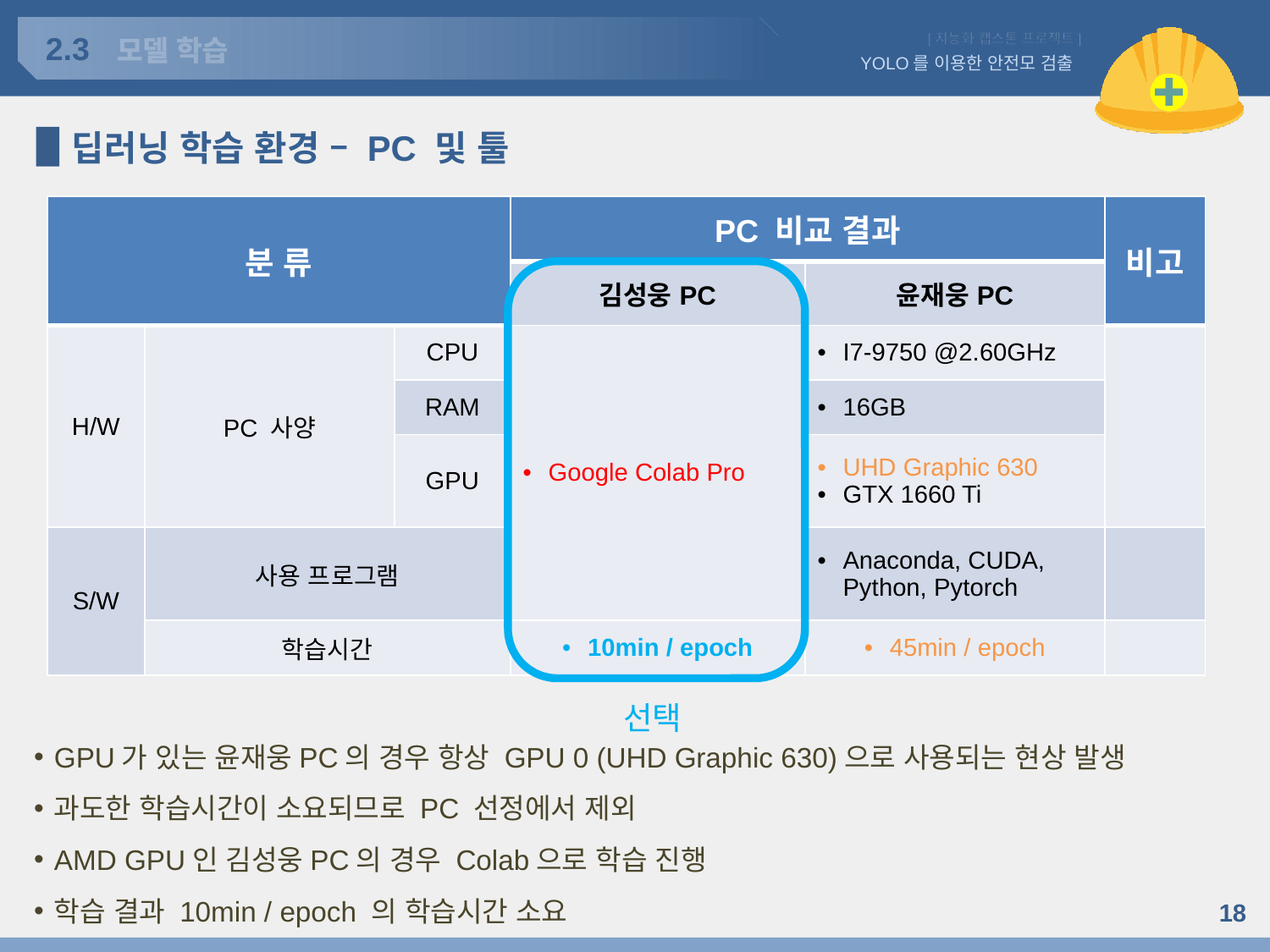

2.3
# 모델 학습
딥러닝 학습 환경 – PC 및 툴

| 분 류 |  |  | PC 비교 결과 |  | 비고 |
| --- | --- | --- | --- | --- | --- |
|  |  |  | 김성웅PC | 윤재웅PC |  |
| H/W | PC 사양 | CPU | Google Colab Pro | I7-9750 @2.60GHz |  |
|  |  | RAM |  | 16GB |  |
|  |  | GPU |  | UHD Graphic 630 GTX 1660 Ti |  |
| S/W | 사용 프로그램 |  |  | Anaconda, CUDA, Python, Pytorch |  |
|  | 학습시간 |  | 10min / epoch | 45min / epoch |  |

선택
GPU가 있는 윤재웅PC의 경우 항상 GPU 0 (UHD Graphic 630)으로 사용되는 현상 발생
과도한 학습시간이 소요되므로 PC 선정에서 제외
AMD GPU인 김성웅PC의 경우 Colab으로 학습 진행
학습 결과 10min / epoch 의 학습시간 소요
18